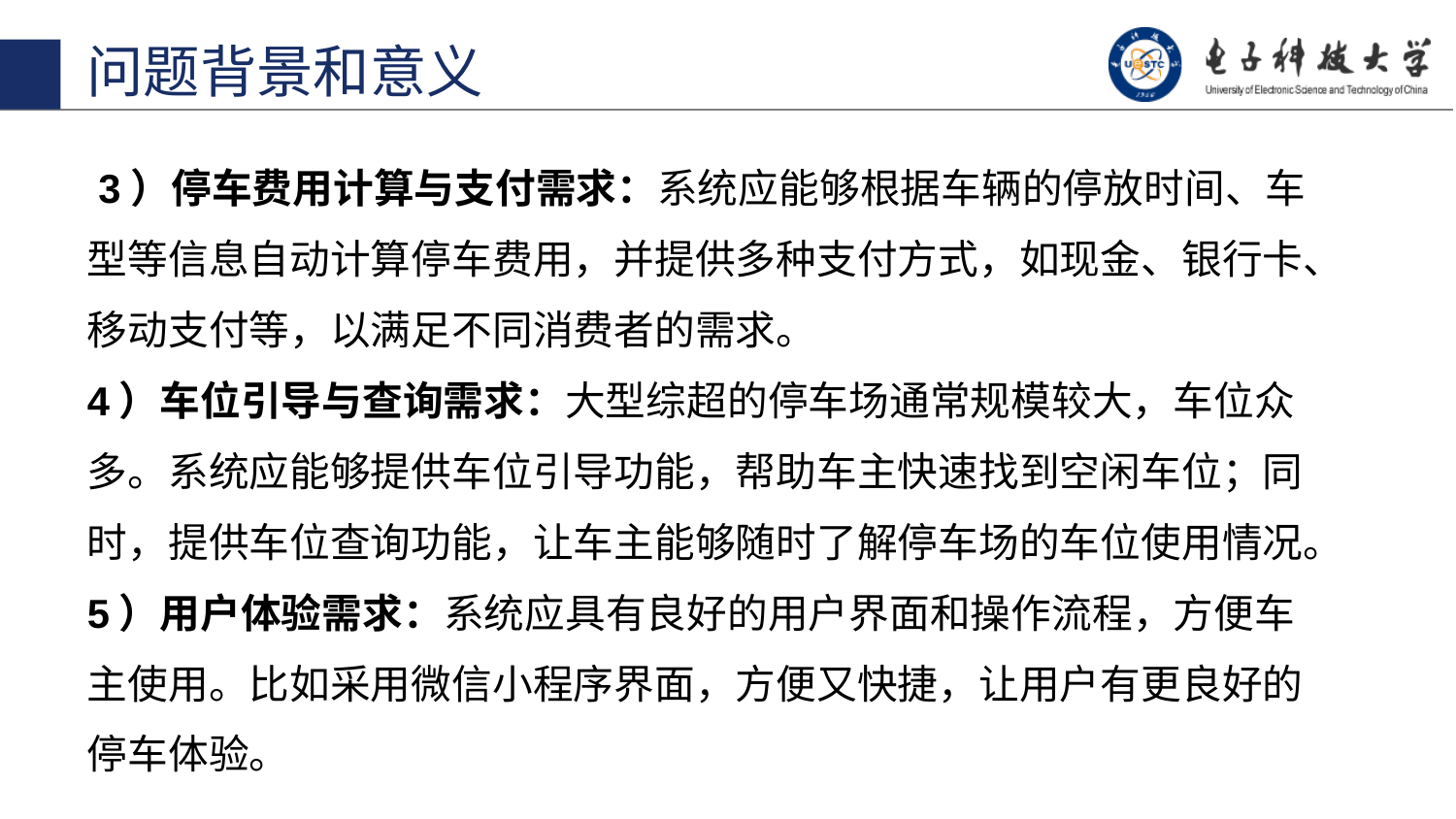

问题背景和意义
 3）停车费用计算与支付需求：系统应能够根据车辆的停放时间、车型等信息自动计算停车费用，并提供多种支付方式，如现金、银行卡、移动支付等，以满足不同消费者的需求。
4）车位引导与查询需求：大型综超的停车场通常规模较大，车位众多。系统应能够提供车位引导功能，帮助车主快速找到空闲车位；同时，提供车位查询功能，让车主能够随时了解停车场的车位使用情况。
5）用户体验需求：系统应具有良好的用户界面和操作流程，方便车主使用。比如采用微信小程序界面，方便又快捷，让用户有更良好的停车体验。

6